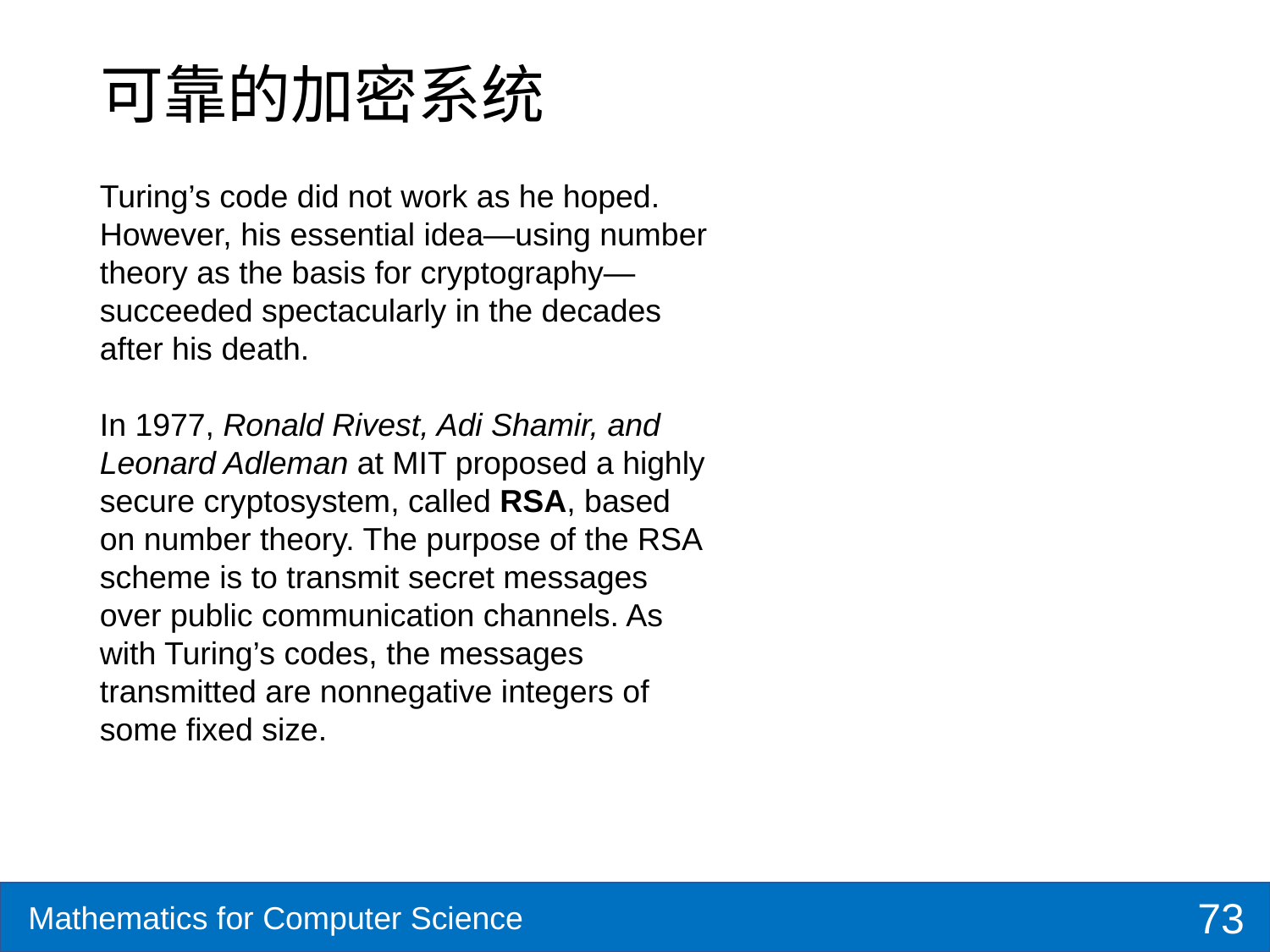

# 可靠的加密系统
Turing’s code did not work as he hoped. However, his essential idea—using number theory as the basis for cryptography—succeeded spectacularly in the decades after his death.

In 1977, Ronald Rivest, Adi Shamir, and Leonard Adleman at MIT proposed a highly secure cryptosystem, called RSA, based on number theory. The purpose of the RSA scheme is to transmit secret messages over public communication channels. As with Turing’s codes, the messages transmitted are nonnegative integers of some fixed size.
73